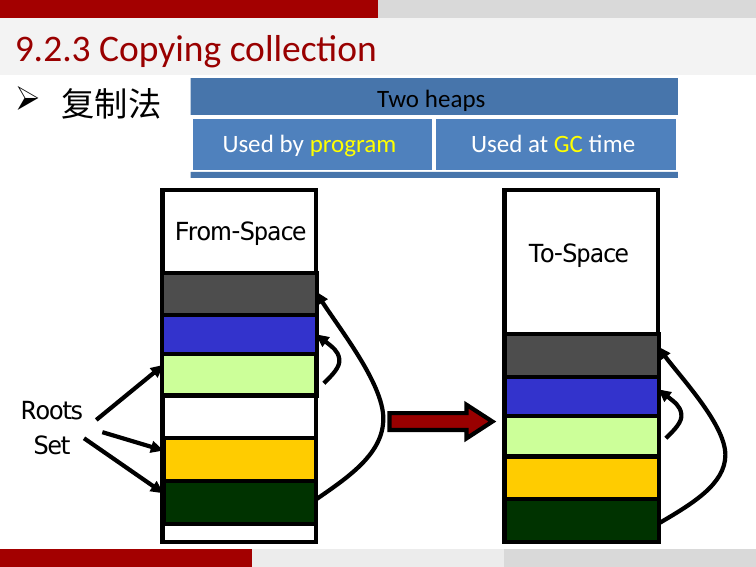

9.2.3 Copying collection
复制法

Two heaps
Used by program
Used at GC time

From-Space
To-Space

Roots
Set

63